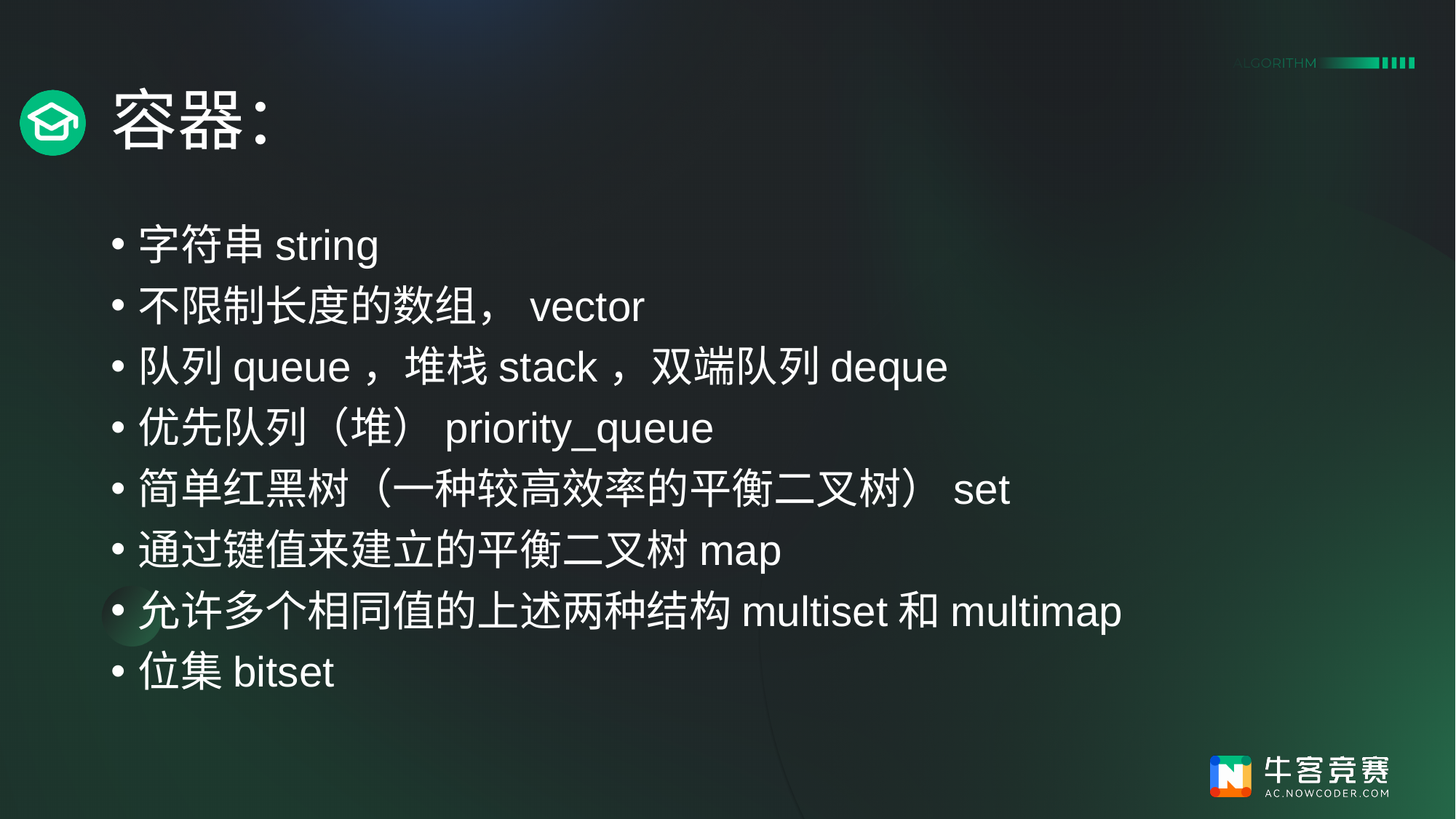

# 容器：
字符串string
不限制长度的数组，vector
队列queue，堆栈stack，双端队列deque
优先队列（堆）priority_queue
简单红黑树（一种较高效率的平衡二叉树）set
通过键值来建立的平衡二叉树map
允许多个相同值的上述两种结构multiset和multimap
位集bitset